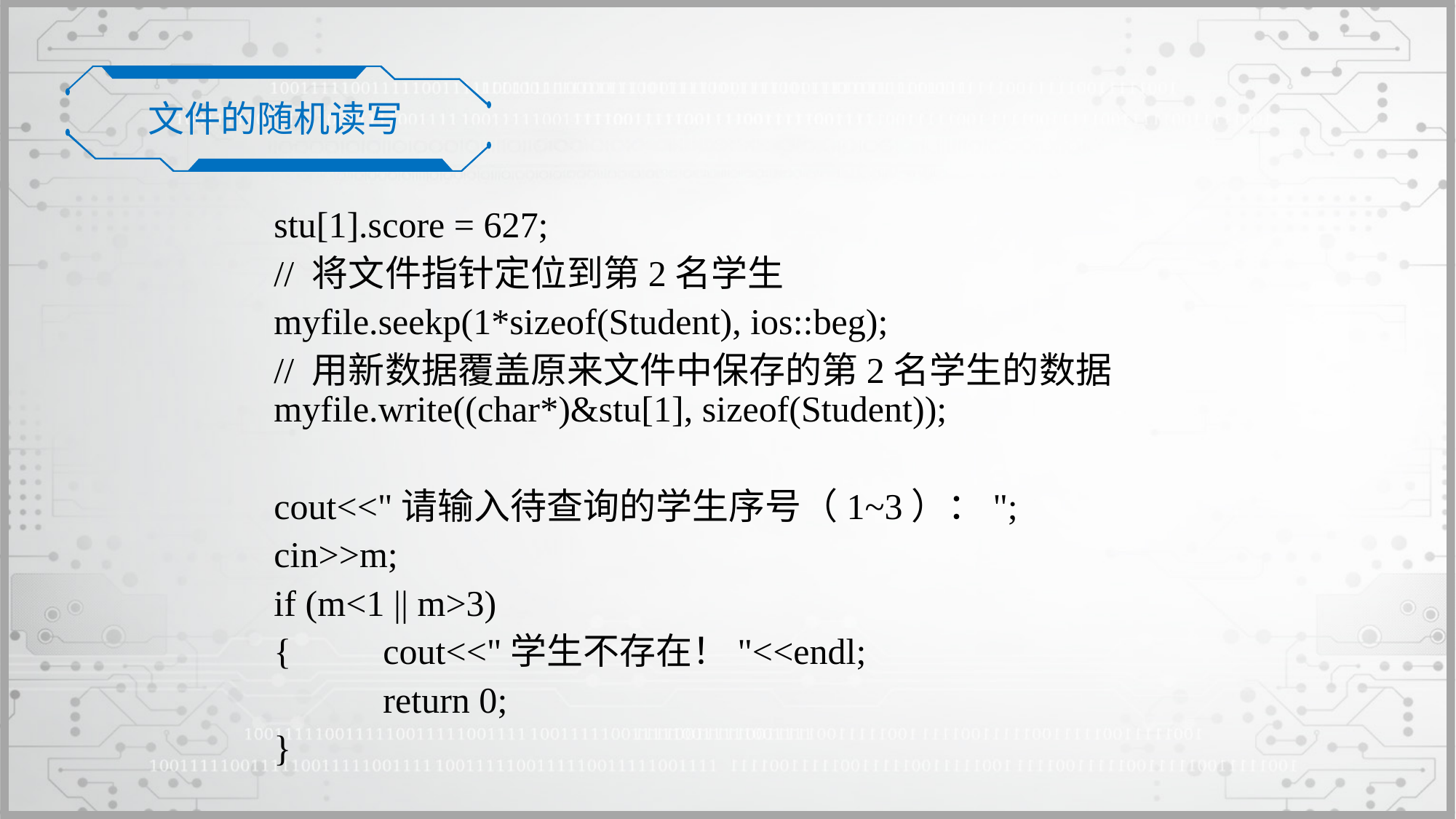

文件的随机读写
	stu[1].score = 627;
	// 将文件指针定位到第2名学生
	myfile.seekp(1*sizeof(Student), ios::beg);
	// 用新数据覆盖原来文件中保存的第2名学生的数据myfile.write((char*)&stu[1], sizeof(Student));

	cout<<"请输入待查询的学生序号（1~3）：";
	cin>>m;
	if (m<1 || m>3)
	{	cout<<"学生不存在！"<<endl;
		return 0;
	}